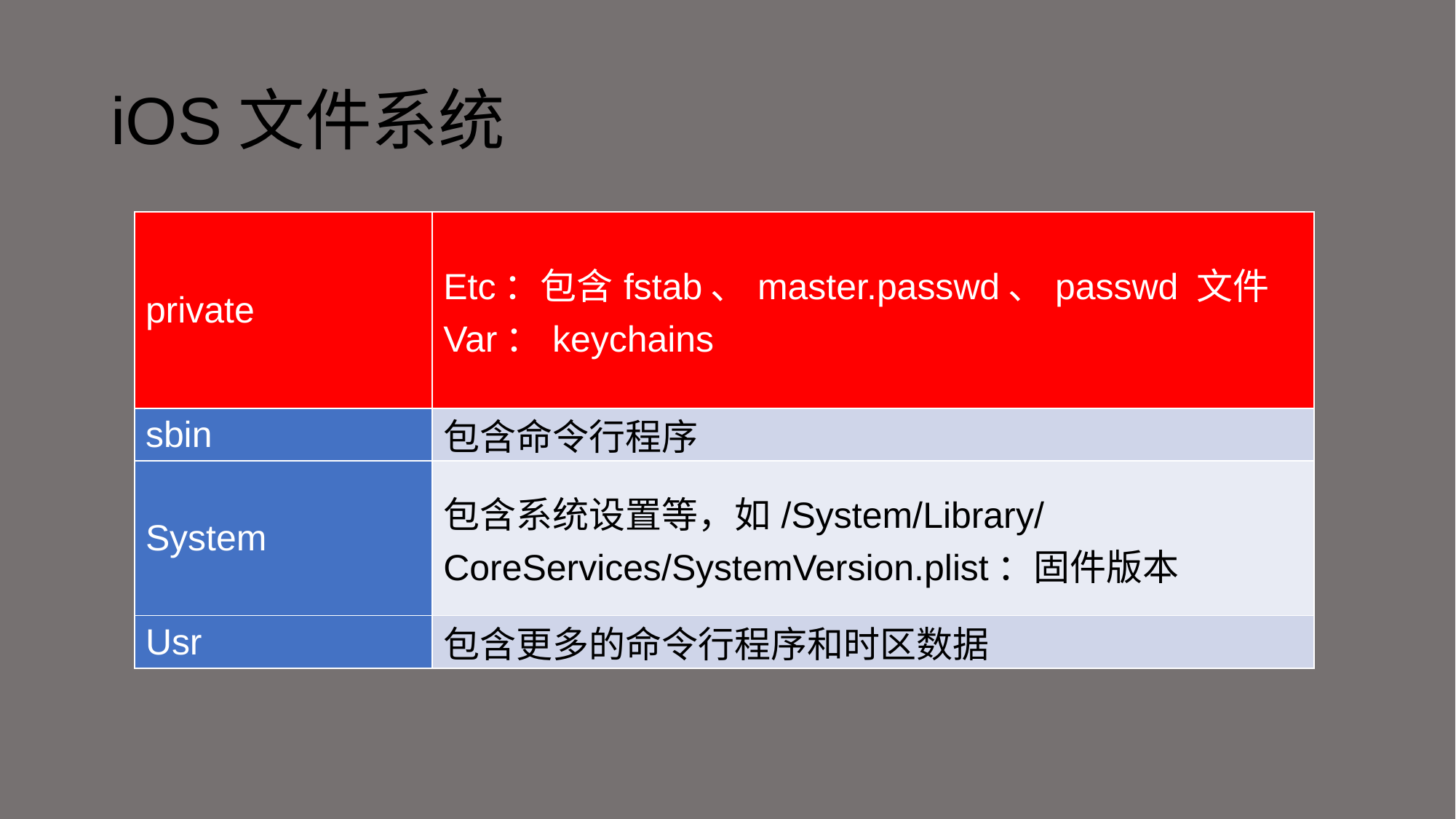

# iOS文件系统
| private | Etc：包含fstab、master.passwd、passwd 文件 Var：keychains |
| --- | --- |
| sbin | 包含命令行程序 |
| System | 包含系统设置等，如/System/Library/ CoreServices/SystemVersion.plist：固件版本 |
| Usr | 包含更多的命令行程序和时区数据 |